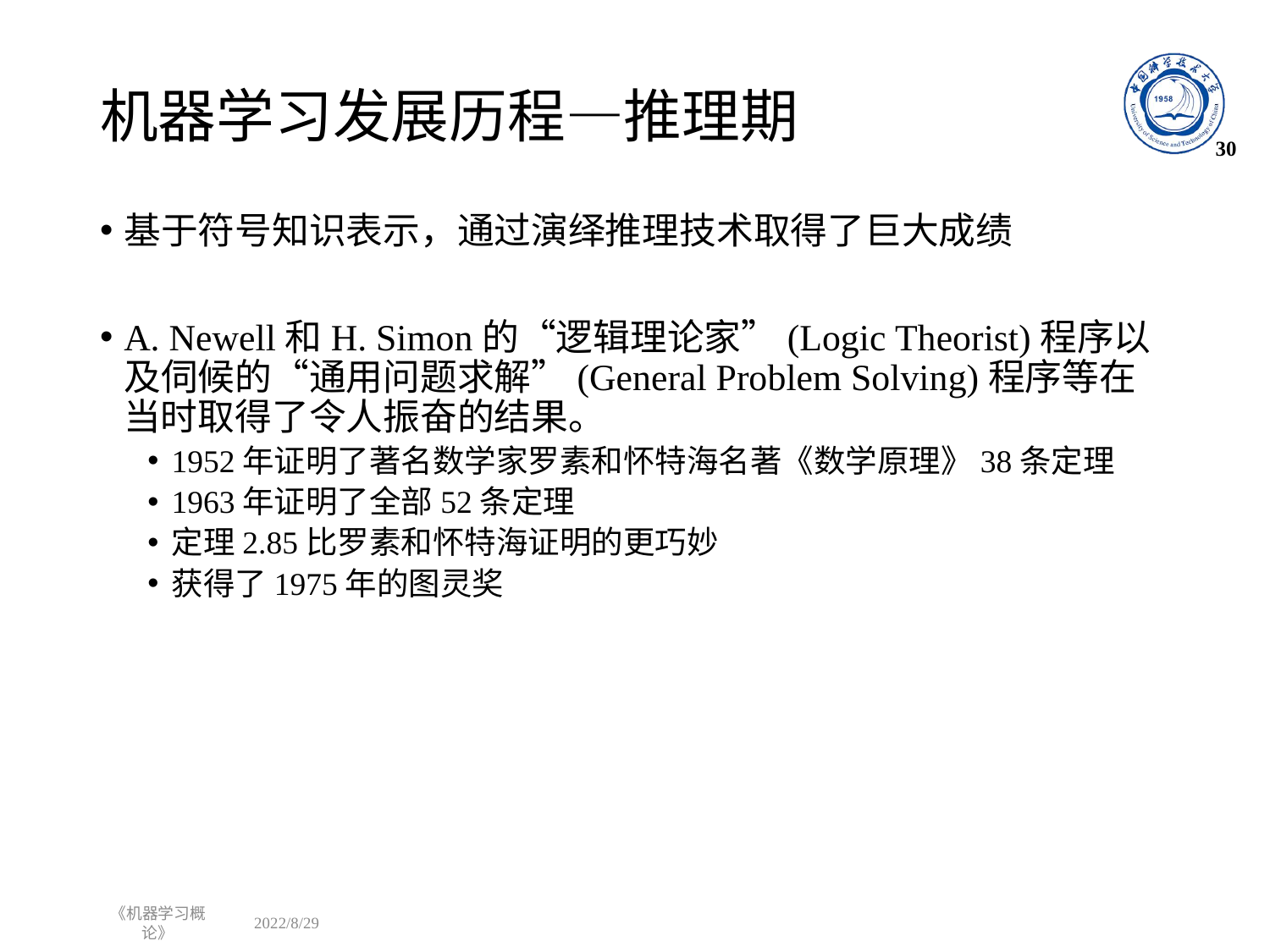

# 机器学习发展历程—推理期
30
基于符号知识表示，通过演绎推理技术取得了巨大成绩

A. Newell和H. Simon的“逻辑理论家”(Logic Theorist)程序以及伺候的“通用问题求解”(General Problem Solving)程序等在当时取得了令人振奋的结果。
1952年证明了著名数学家罗素和怀特海名著《数学原理》38条定理
1963年证明了全部52条定理
定理2.85比罗素和怀特海证明的更巧妙
获得了1975年的图灵奖

《机器学习概论》
2022/8/29